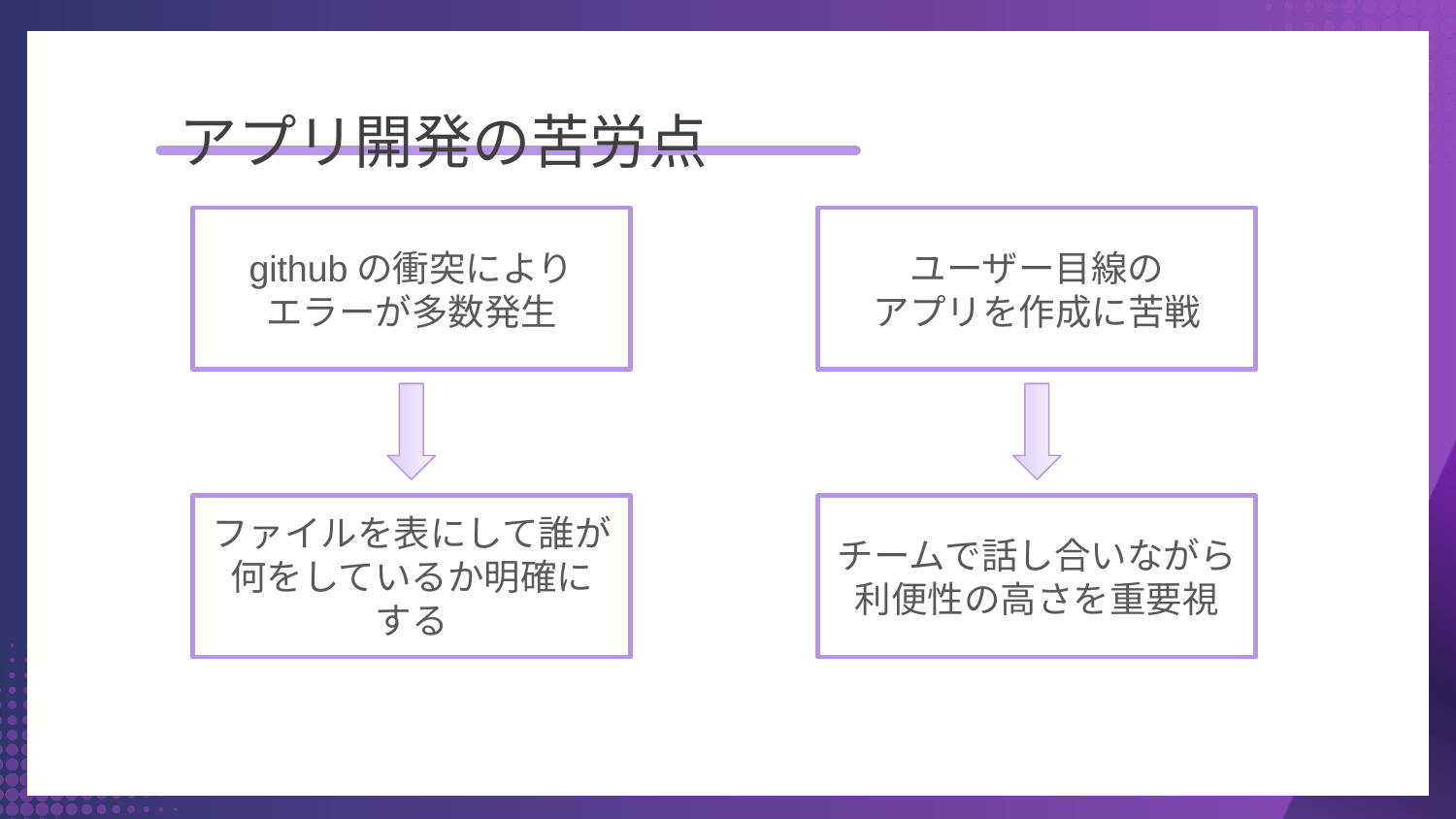

アプリ開発の苦労点
アプリ開発の苦労点
githubの衝突により
エラーが多数発生
ユーザー目線の
アプリを作成に苦戦

チームで話し合いながら利便性の高さを重要視
ファイルを表にして誰が何をしているか明確に
する
チームで話し合いながら
利便性の高さを重要視